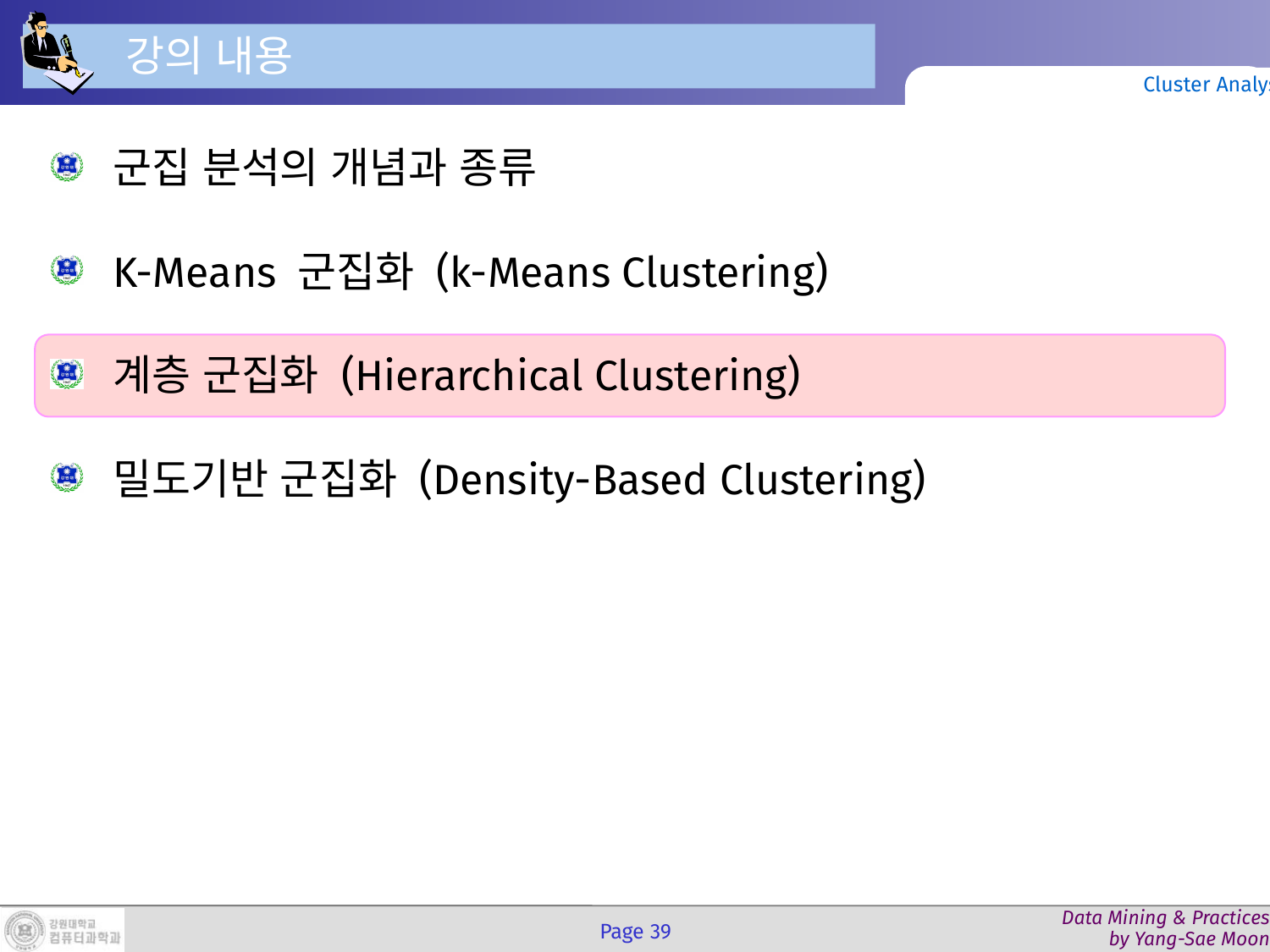

강의 내용
Cluster Analysis
군집 분석의 개념과 종류
K-Means 군집화 (k-Means Clustering)
계층 군집화 (Hierarchical Clustering)
밀도기반 군집화 (Density-Based Clustering)

Page 39